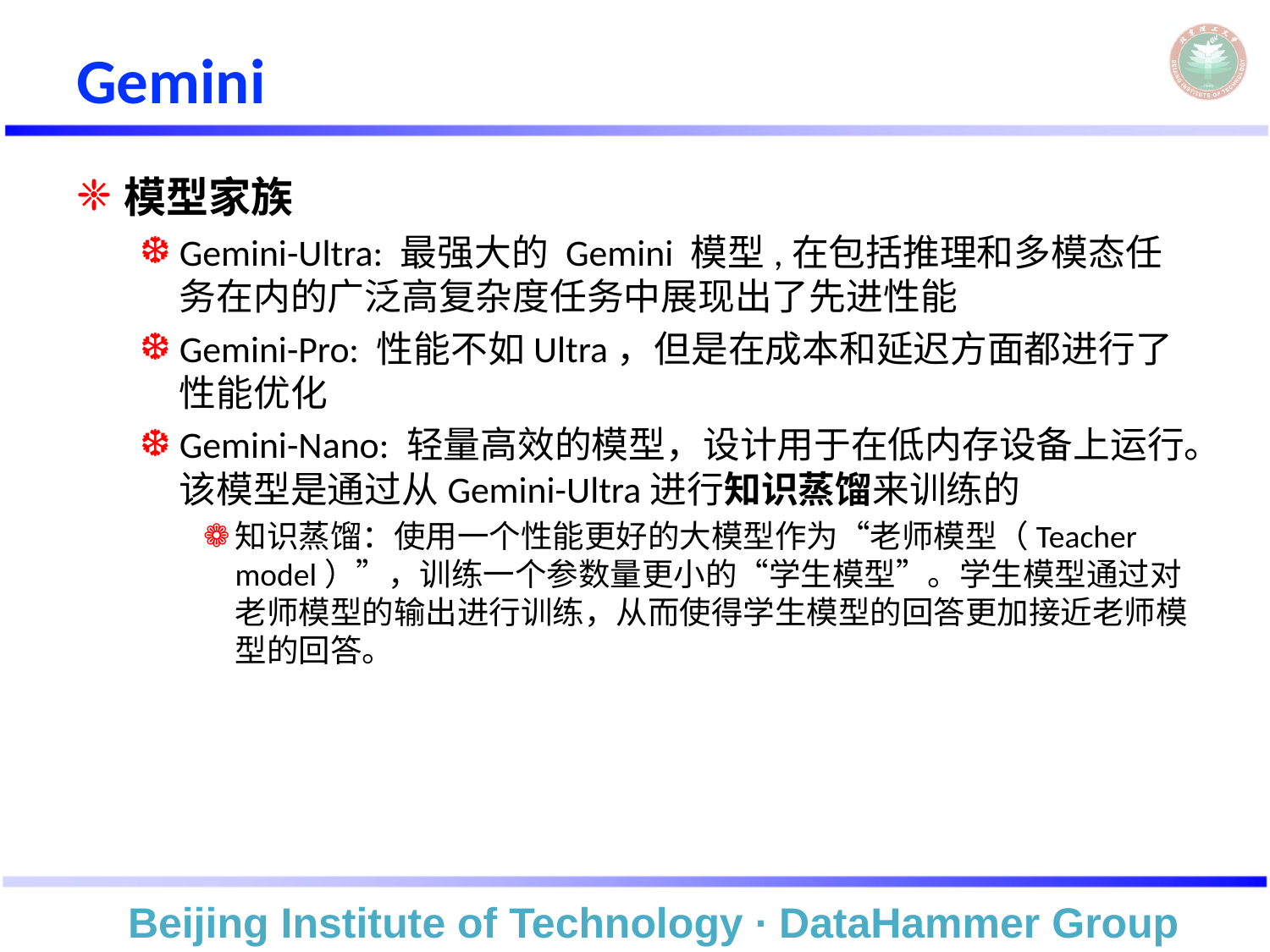

# Gemini
模型家族
Gemini-Ultra: 最强大的 Gemini 模型,在包括推理和多模态任务在内的广泛高复杂度任务中展现出了先进性能
Gemini-Pro: 性能不如Ultra，但是在成本和延迟方面都进行了性能优化
Gemini-Nano: 轻量高效的模型，设计用于在低内存设备上运行。该模型是通过从Gemini-Ultra进行知识蒸馏来训练的
知识蒸馏：使用一个性能更好的大模型作为“老师模型（Teacher model）”，训练一个参数量更小的“学生模型”。学生模型通过对老师模型的输出进行训练，从而使得学生模型的回答更加接近老师模型的回答。